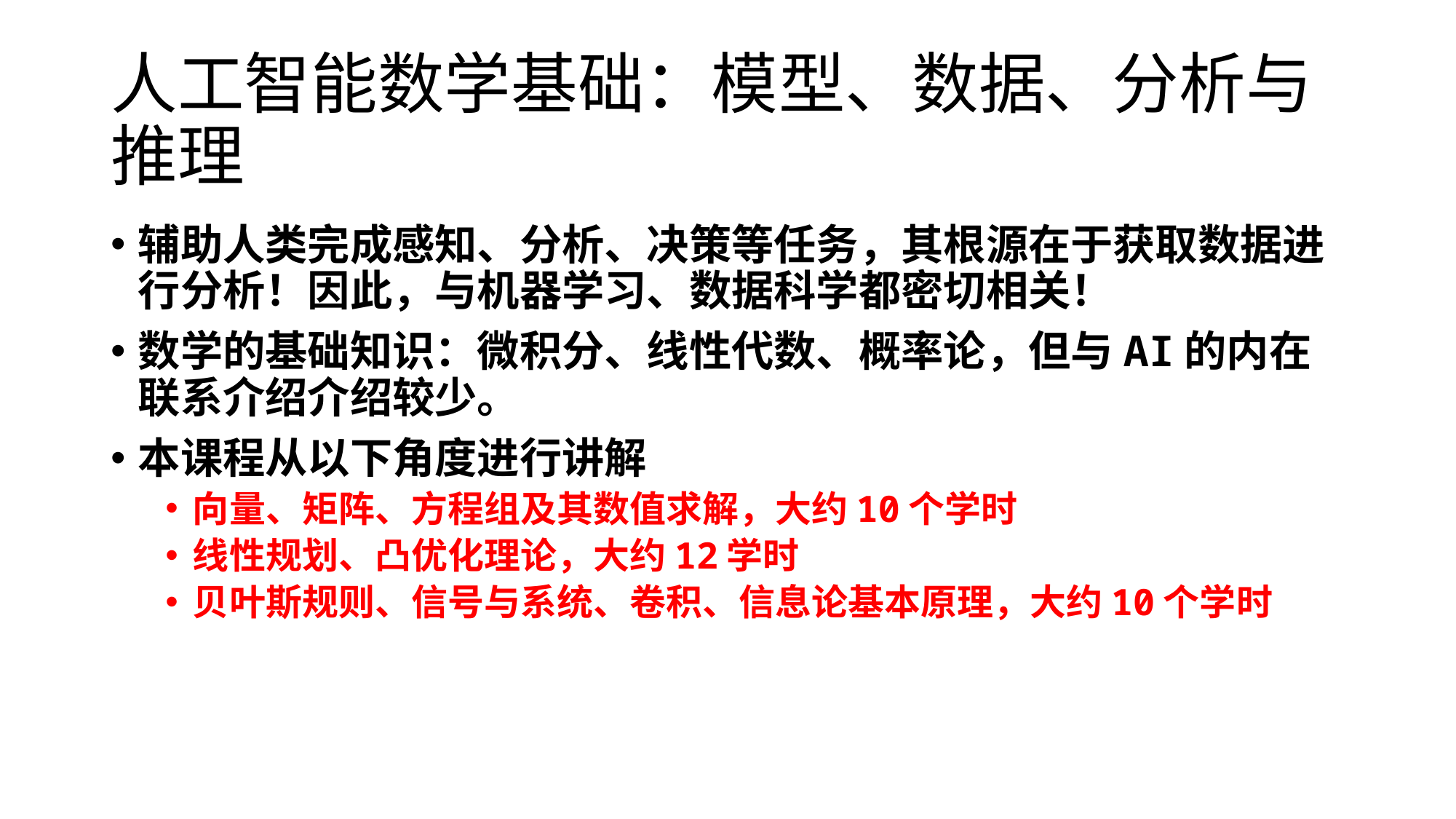

# 人工智能数学基础：模型、数据、分析与推理
辅助人类完成感知、分析、决策等任务，其根源在于获取数据进行分析！因此，与机器学习、数据科学都密切相关！
数学的基础知识：微积分、线性代数、概率论，但与AI的内在联系介绍介绍较少。
本课程从以下角度进行讲解
向量、矩阵、方程组及其数值求解，大约10个学时
线性规划、凸优化理论，大约12学时
贝叶斯规则、信号与系统、卷积、信息论基本原理，大约10个学时